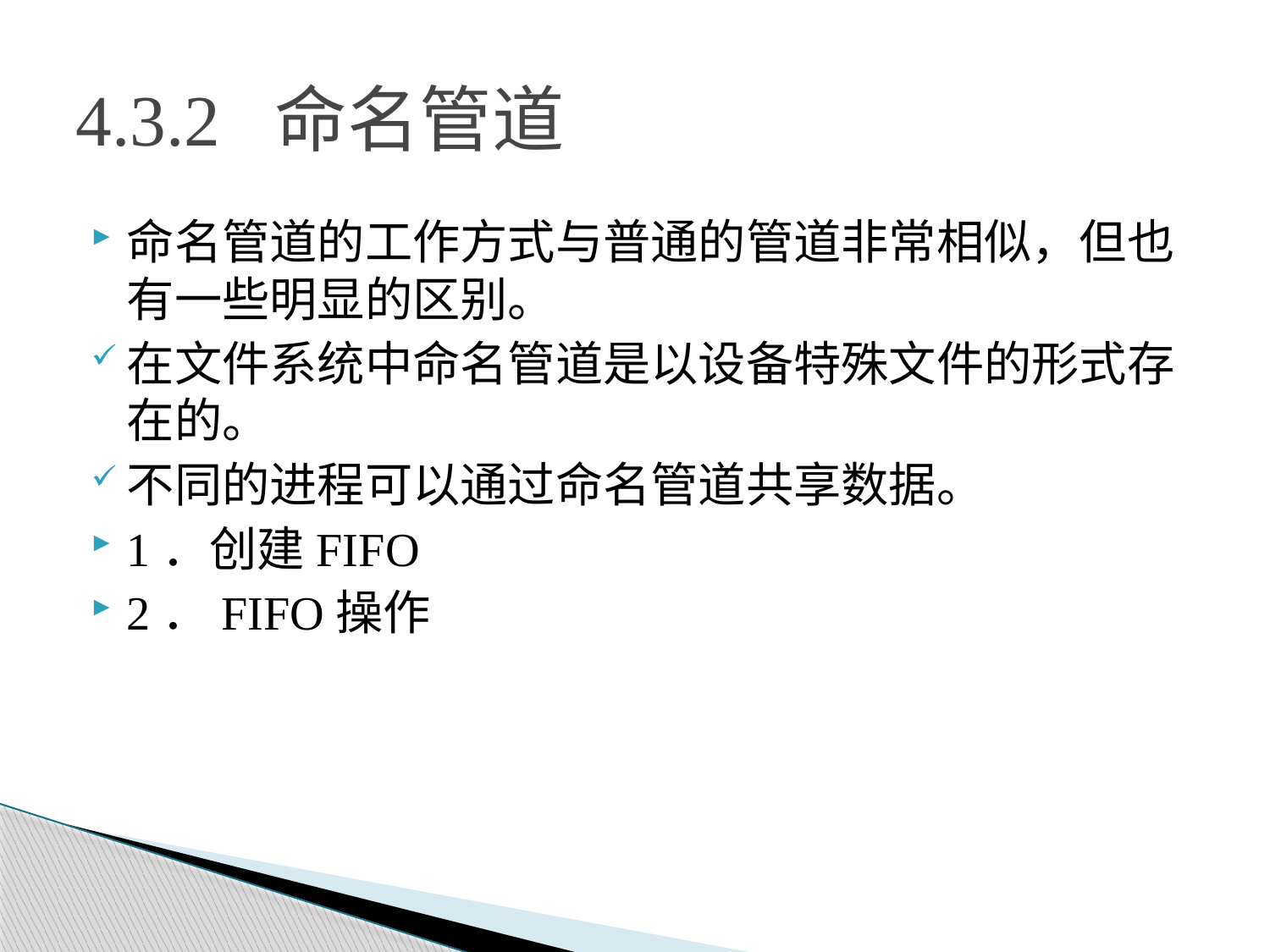

# 4.3.2  命名管道
命名管道的工作方式与普通的管道非常相似，但也有一些明显的区别。
在文件系统中命名管道是以设备特殊文件的形式存在的。
不同的进程可以通过命名管道共享数据。
1．创建FIFO
2．FIFO操作